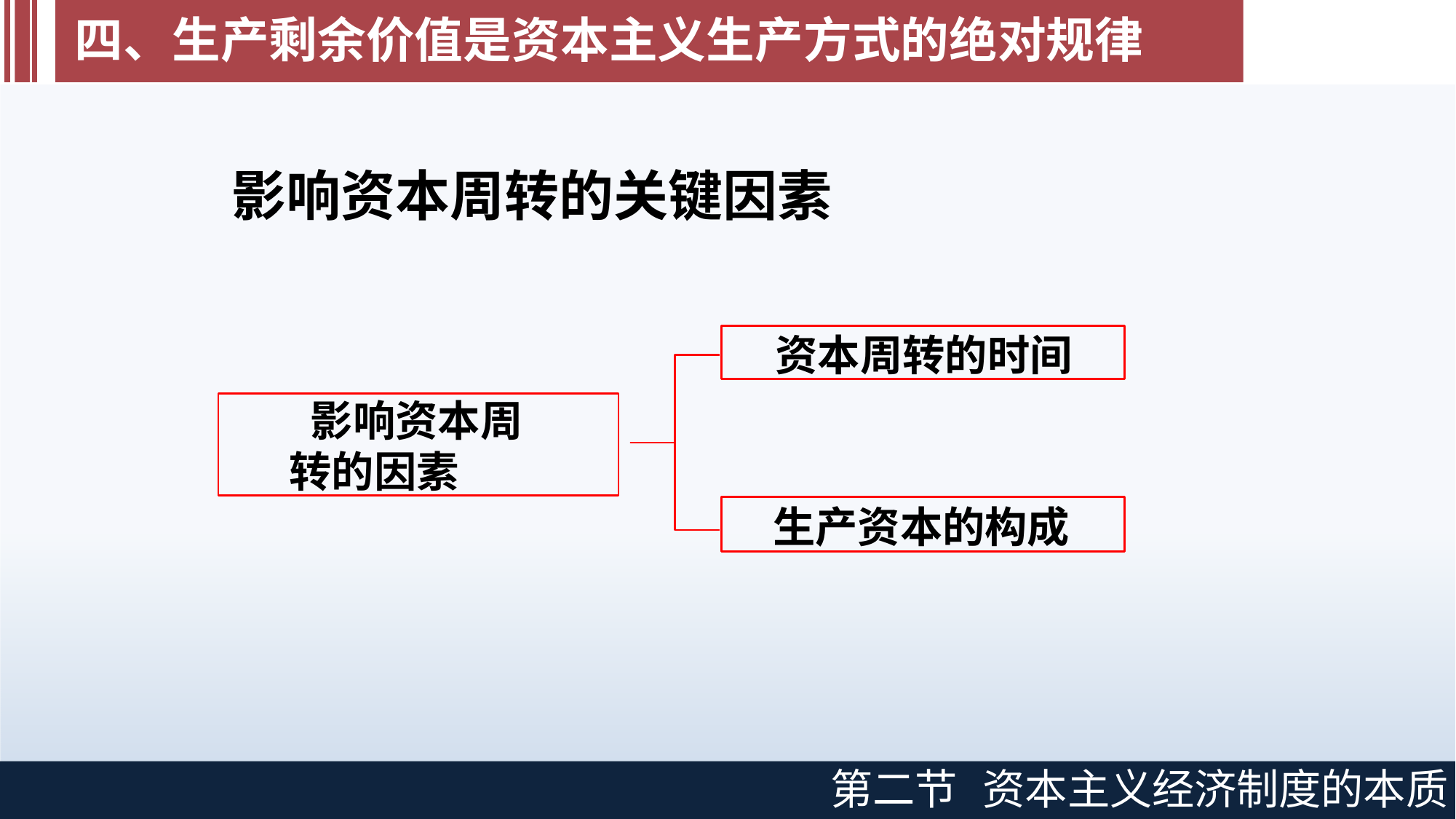

# 四、生产剩余价值是资本主义生产方式的绝对规律

影响资本周转的关键因素
资本周转的时间

影响资本周转的因素
生产资本的构成
第二节
资本主义经济制度的本质